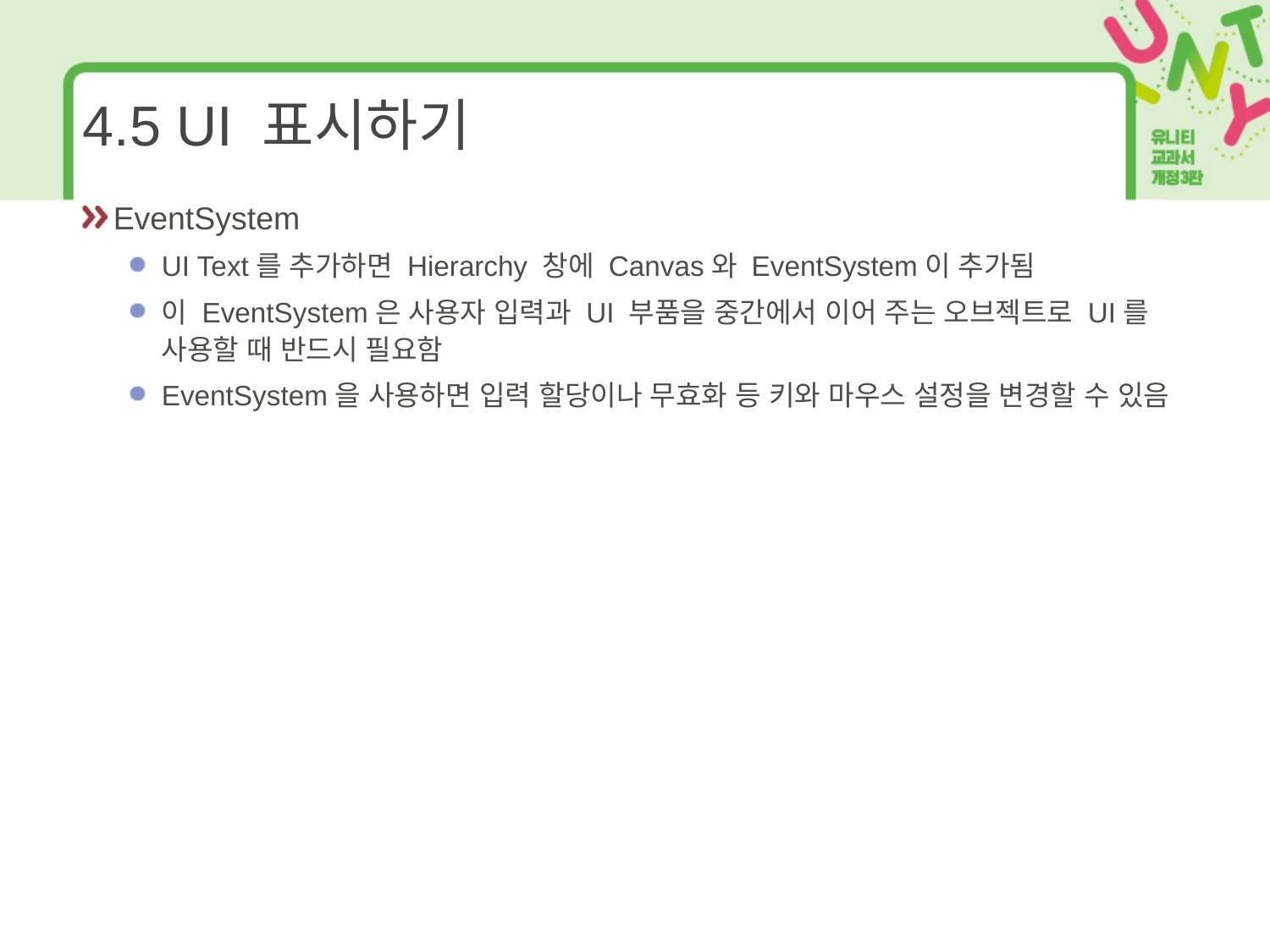

# 4.5 UI 표시하기
EventSystem
UI Text를 추가하면 Hierarchy 창에 Canvas와 EventSystem이 추가됨
이 EventSystem은 사용자 입력과 UI 부품을 중간에서 이어 주는 오브젝트로 UI를 사용할 때 반드시 필요함
EventSystem을 사용하면 입력 할당이나 무효화 등 키와 마우스 설정을 변경할 수 있음